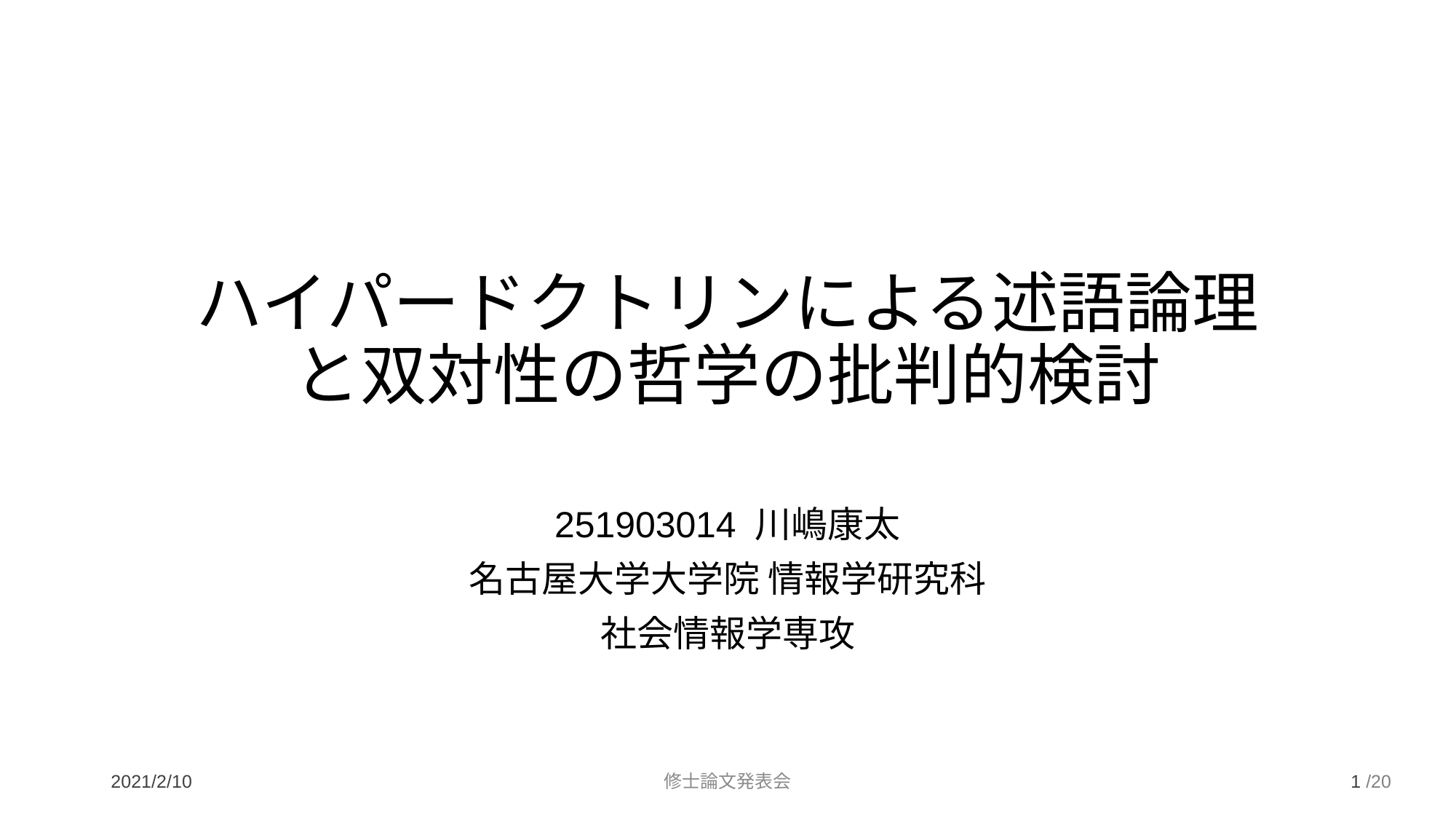

# ハイパードクトリンによる述語論理と双対性の哲学の批判的検討
251903014 川嶋康太
名古屋大学大学院 情報学研究科
社会情報学専攻

2021/2/10
修士論文発表会
1